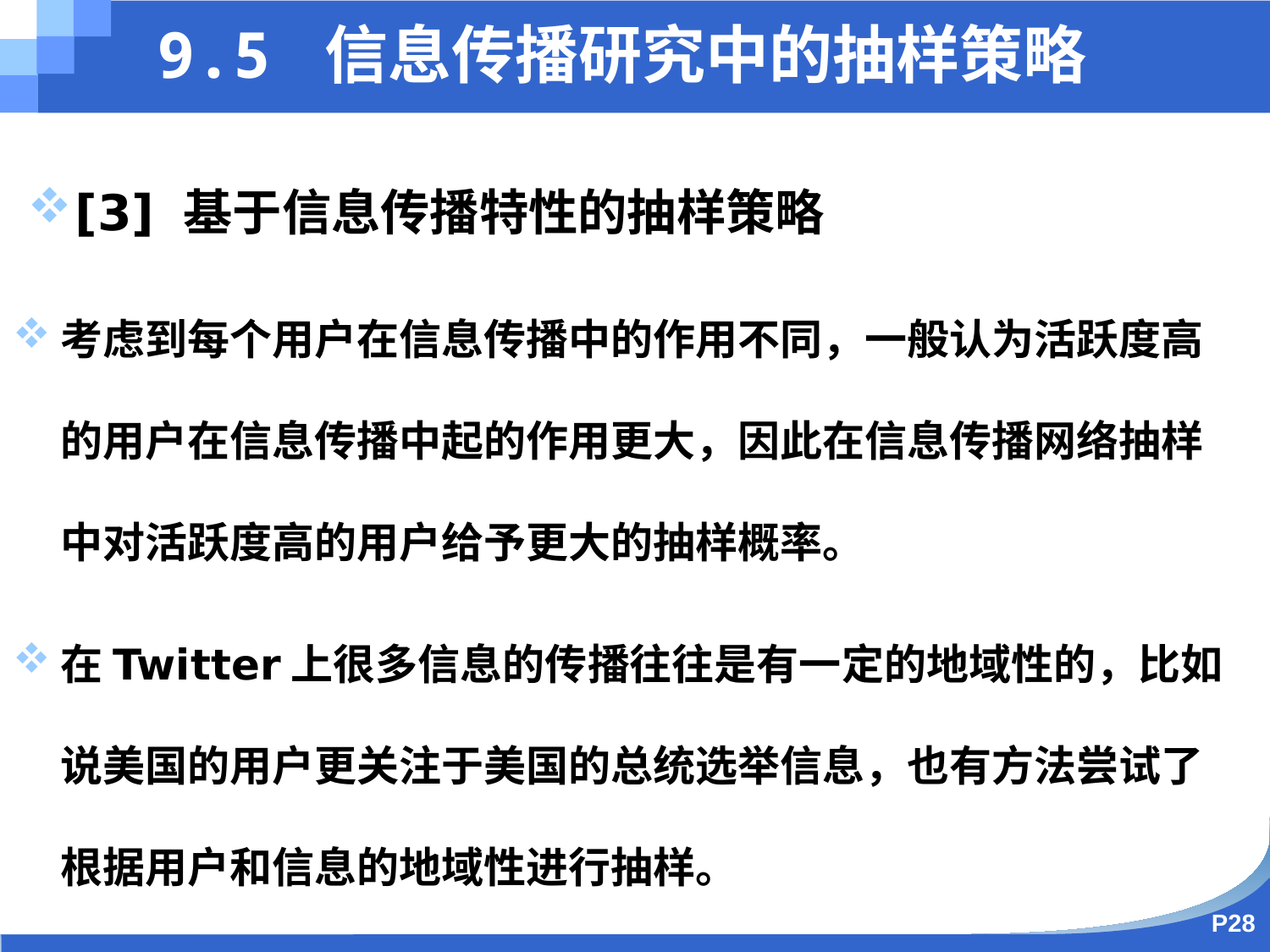

9.5 信息传播研究中的抽样策略
[3] 基于信息传播特性的抽样策略
考虑到每个用户在信息传播中的作用不同，一般认为活跃度高的用户在信息传播中起的作用更大，因此在信息传播网络抽样中对活跃度高的用户给予更大的抽样概率。
在Twitter上很多信息的传播往往是有一定的地域性的，比如说美国的用户更关注于美国的总统选举信息，也有方法尝试了根据用户和信息的地域性进行抽样。
P28